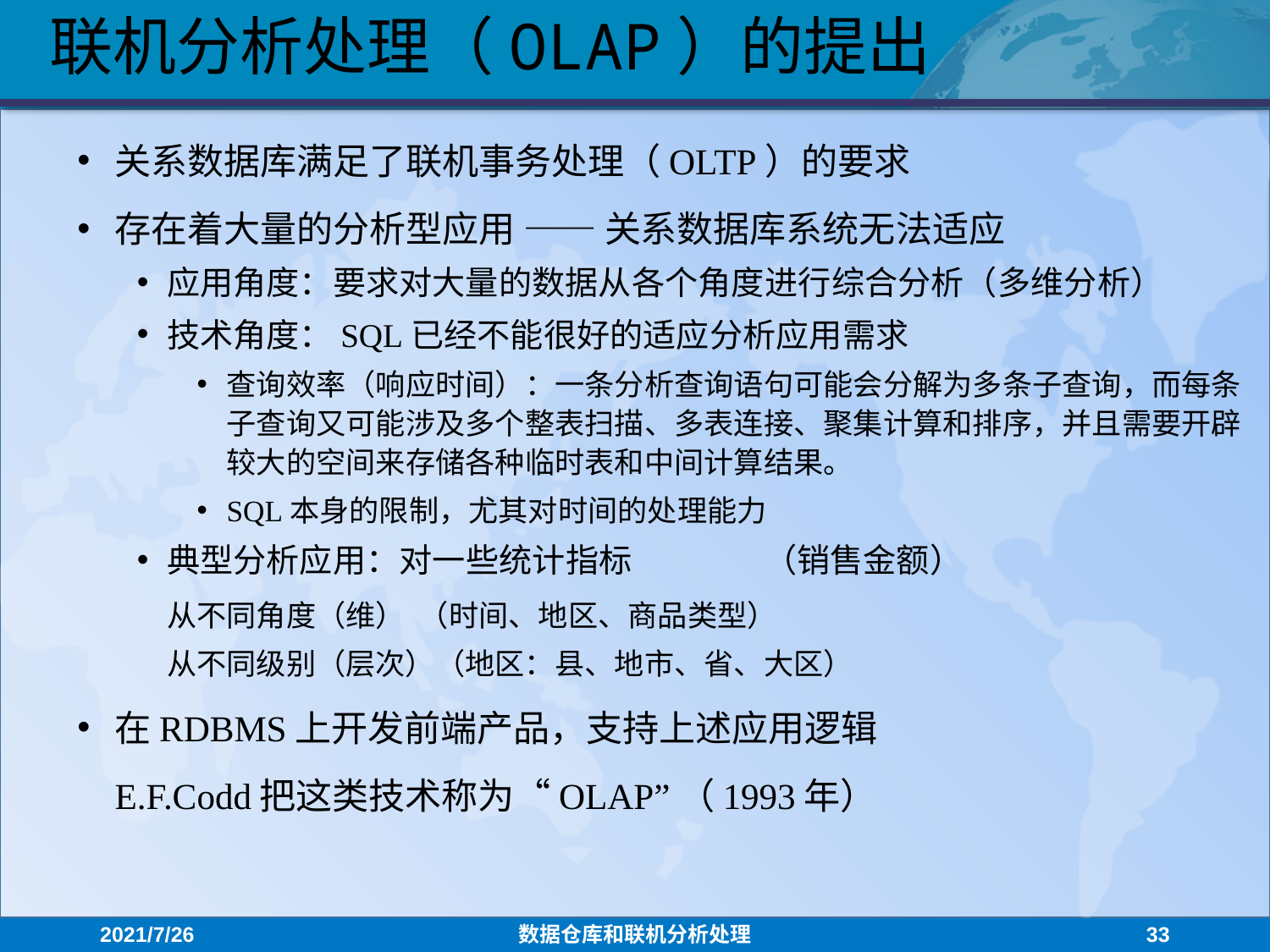

联机分析处理（OLAP）的提出
关系数据库满足了联机事务处理（OLTP）的要求
存在着大量的分析型应用 —— 关系数据库系统无法适应
应用角度：要求对大量的数据从各个角度进行综合分析（多维分析）
技术角度：SQL已经不能很好的适应分析应用需求
查询效率（响应时间）：一条分析查询语句可能会分解为多条子查询，而每条子查询又可能涉及多个整表扫描、多表连接、聚集计算和排序，并且需要开辟较大的空间来存储各种临时表和中间计算结果。
SQL本身的限制，尤其对时间的处理能力
典型分析应用：对一些统计指标  	（销售金额）
			从不同角度（维）  （时间、地区、商品类型）
			从不同级别（层次）（地区：县、地市、省、大区）
在RDBMS上开发前端产品，支持上述应用逻辑
	E.F.Codd把这类技术称为“OLAP”（1993年）
2021/7/26
数据仓库和联机分析处理
33